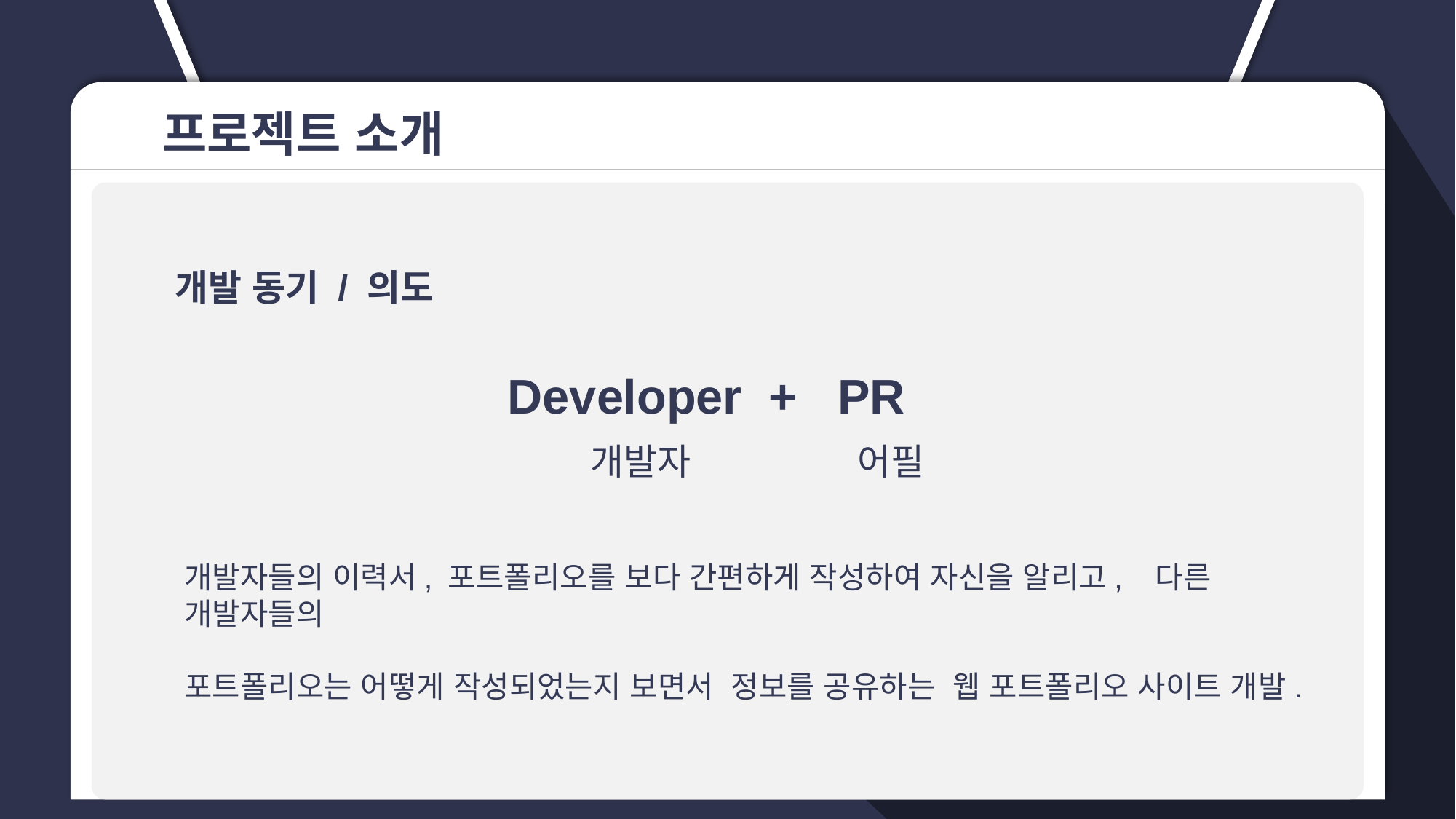

프로젝트 소개

  개발 동기 / 의도
  Developer  +   PR

  개발자                 어필

개발자들의 이력서, 포트폴리오를 보다 간편하게 작성하여 자신을 알리고,   다른 개발자들의

포트폴리오는 어떻게 작성되었는지 보면서  정보를 공유하는  웹 포트폴리오 사이트 개발.